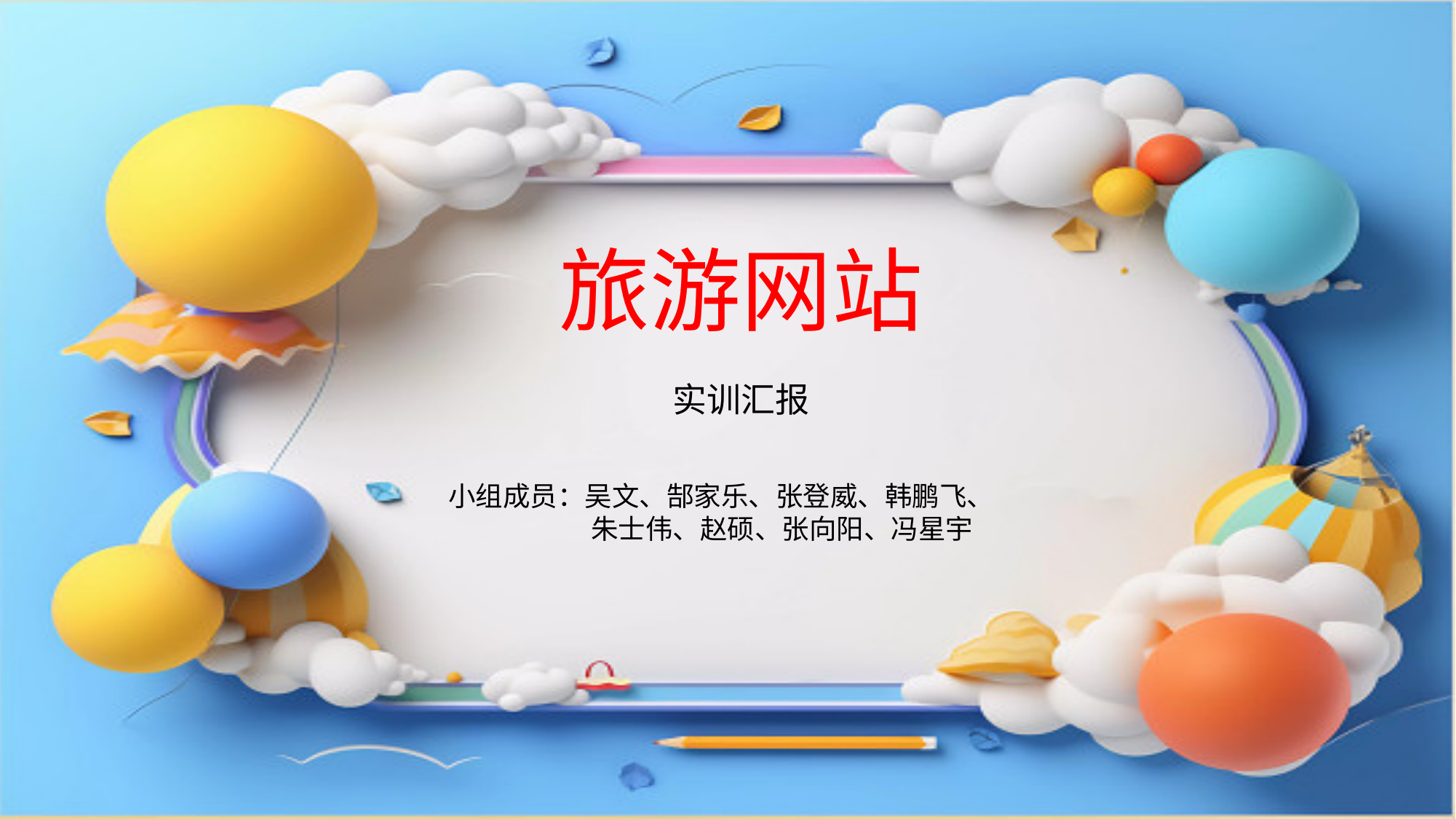

# 旅游网站
实训汇报
小组成员：吴文、郜家乐、张登威、韩鹏飞、
                      朱士伟、赵硕、张向阳、冯星宇